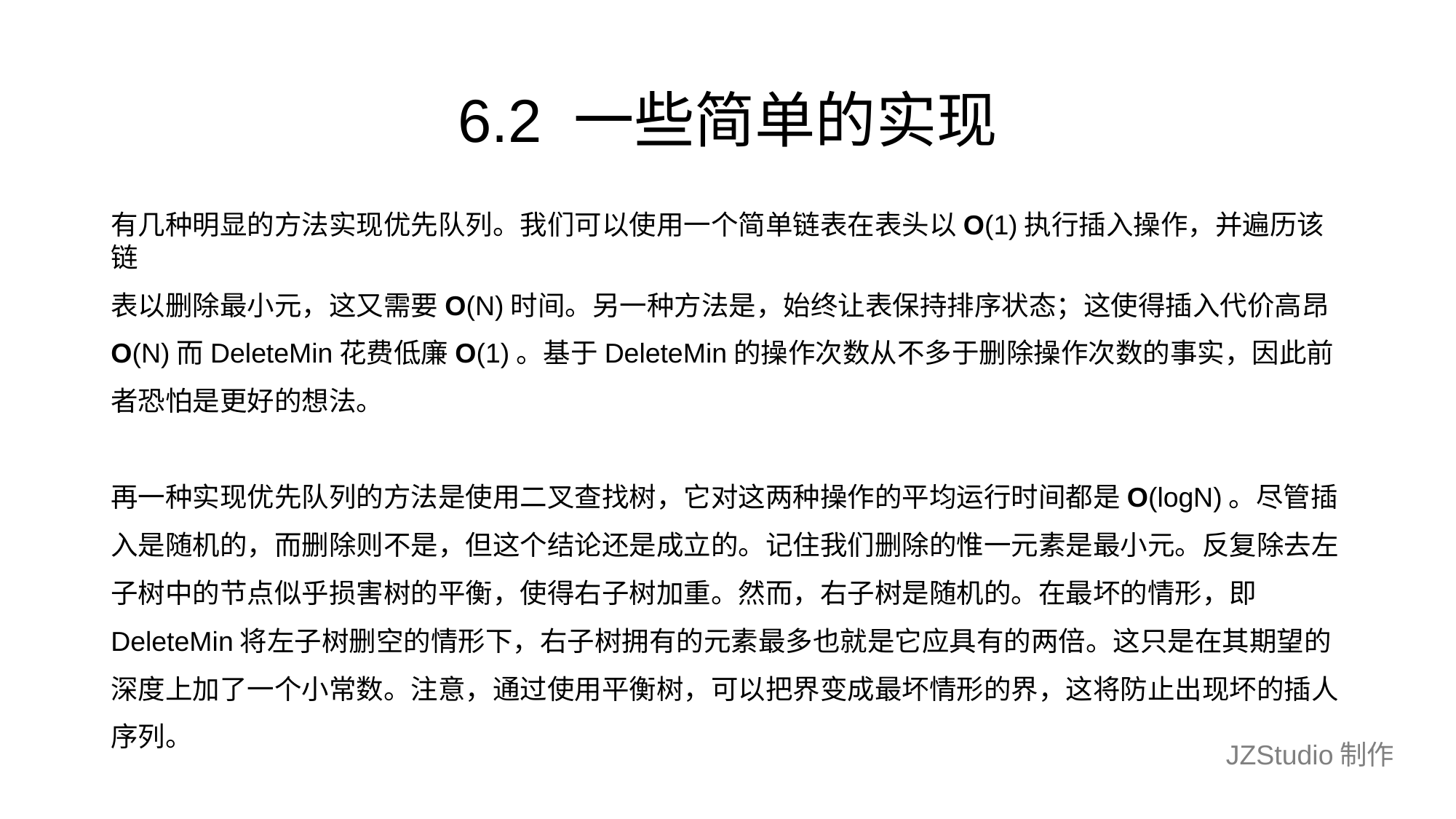

# 6.2 一些简单的实现
有几种明显的方法实现优先队列。我们可以使用一个简单链表在表头以O(1)执行插入操作，并遍历该链
表以删除最小元，这又需要O(N)时间。另一种方法是，始终让表保持排序状态；这使得插入代价高昂
O(N)而DeleteMin花费低廉O(1)。基于DeleteMin的操作次数从不多于删除操作次数的事实，因此前
者恐怕是更好的想法。

再一种实现优先队列的方法是使用二叉查找树，它对这两种操作的平均运行时间都是O(logN)。尽管插
入是随机的，而删除则不是，但这个结论还是成立的。记住我们删除的惟一元素是最小元。反复除去左
子树中的节点似乎损害树的平衡，使得右子树加重。然而，右子树是随机的。在最坏的情形，即
DeleteMin将左子树删空的情形下，右子树拥有的元素最多也就是它应具有的两倍。这只是在其期望的
深度上加了一个小常数。注意，通过使用平衡树，可以把界变成最坏情形的界，这将防止出现坏的插人
序列。